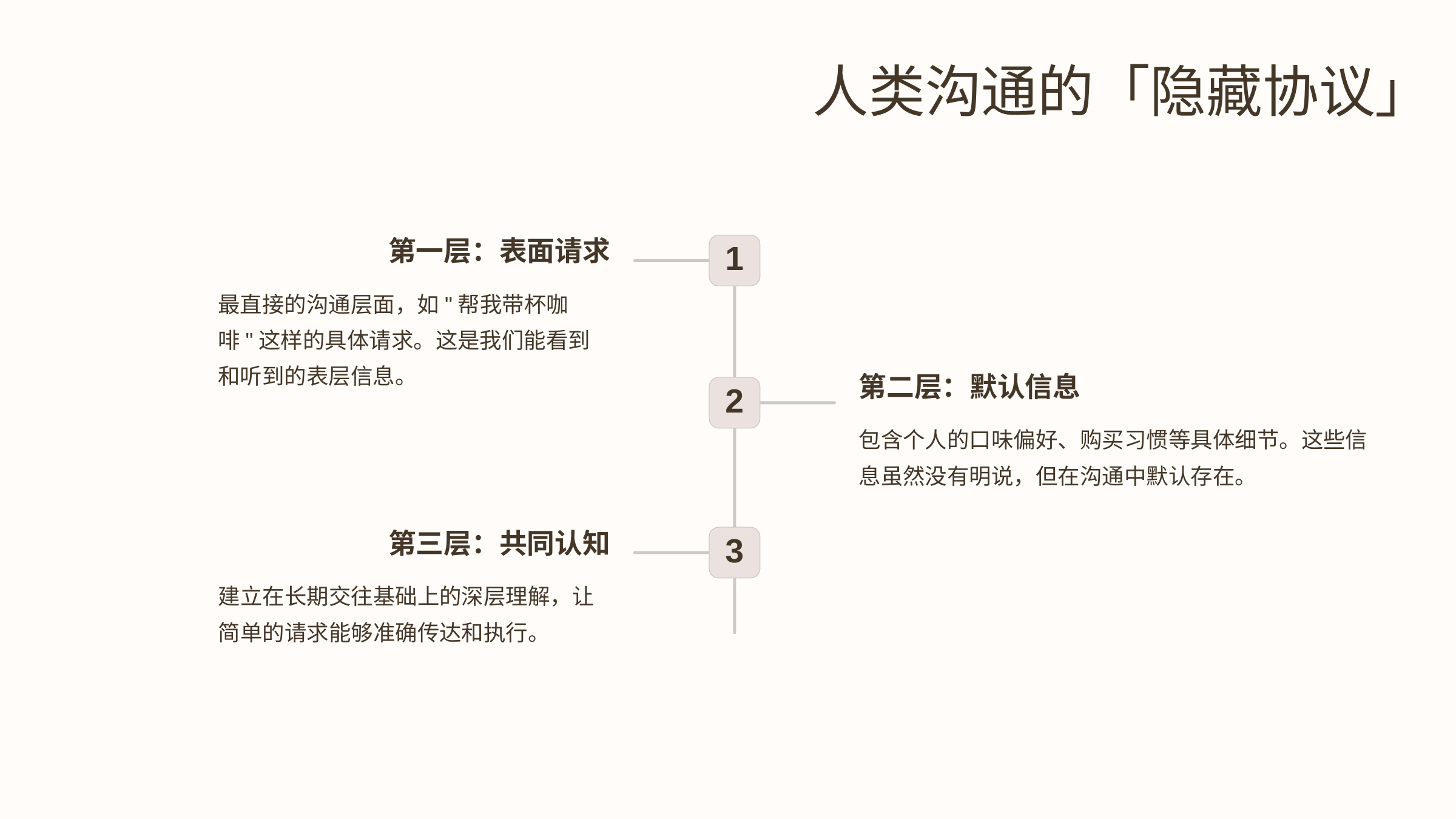

人类沟通的「隐藏协议」
第一层：表面请求

1

最直接的沟通层面，如"帮我带杯咖啡"这样的具体请求。这是我们能看到和听到的表层信息。
第二层：默认信息

2

包含个人的口味偏好、购买习惯等具体细节。这些信息虽然没有明说，但在沟通中默认存在。
第三层：共同认知

3

建立在长期交往基础上的深层理解，让简单的请求能够准确传达和执行。